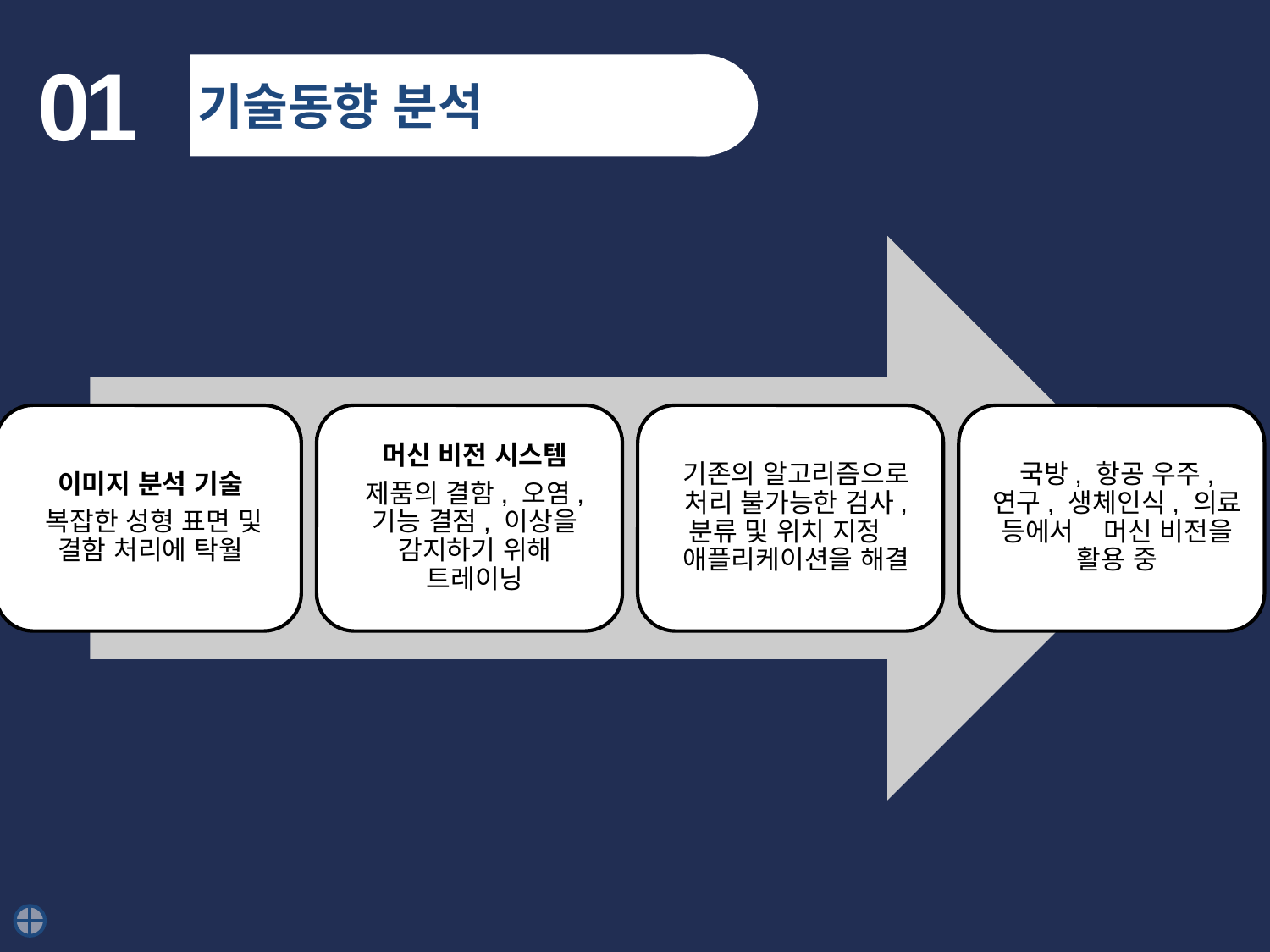

01

기술동향 분석
이미지 분석 기술
복잡한 성형 표면 및 결함 처리에 탁월
머신 비전 시스템
제품의 결함, 오염, 기능 결점, 이상을 감지하기 위해 트레이닝
기존의 알고리즘으로 처리 불가능한 검사, 분류 및 위치 지정    애플리케이션을 해결
국방, 항공 우주, 연구, 생체인식, 의료 등에서    머신 비전을 활용 중